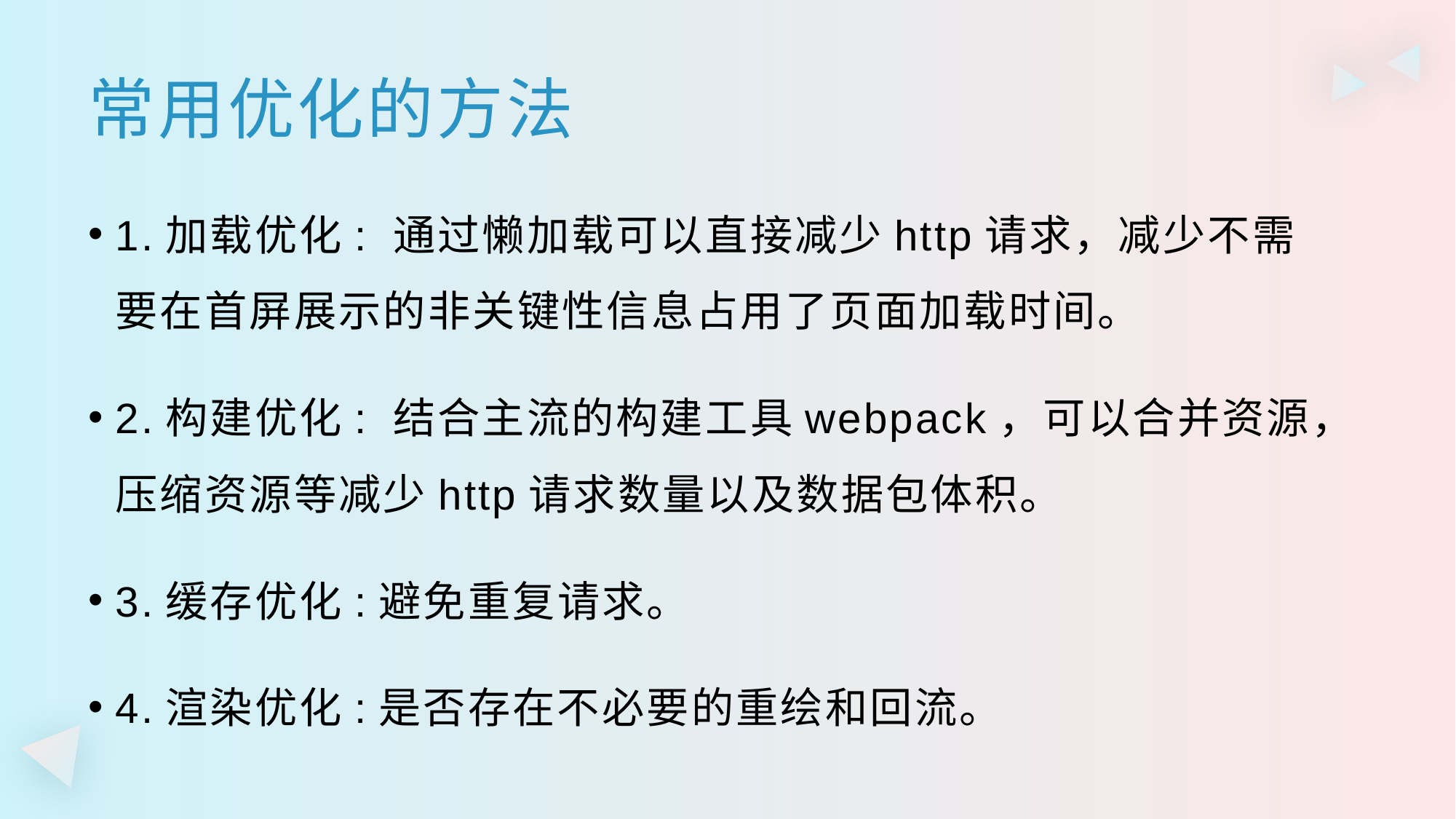

常用优化的方法
1.加载优化: 通过懒加载可以直接减少http请求，减少不需要在首屏展示的非关键性信息占用了页面加载时间。
2.构建优化: 结合主流的构建工具webpack，可以合并资源，压缩资源等减少http请求数量以及数据包体积。
3.缓存优化:避免重复请求。
4.渲染优化:是否存在不必要的重绘和回流。